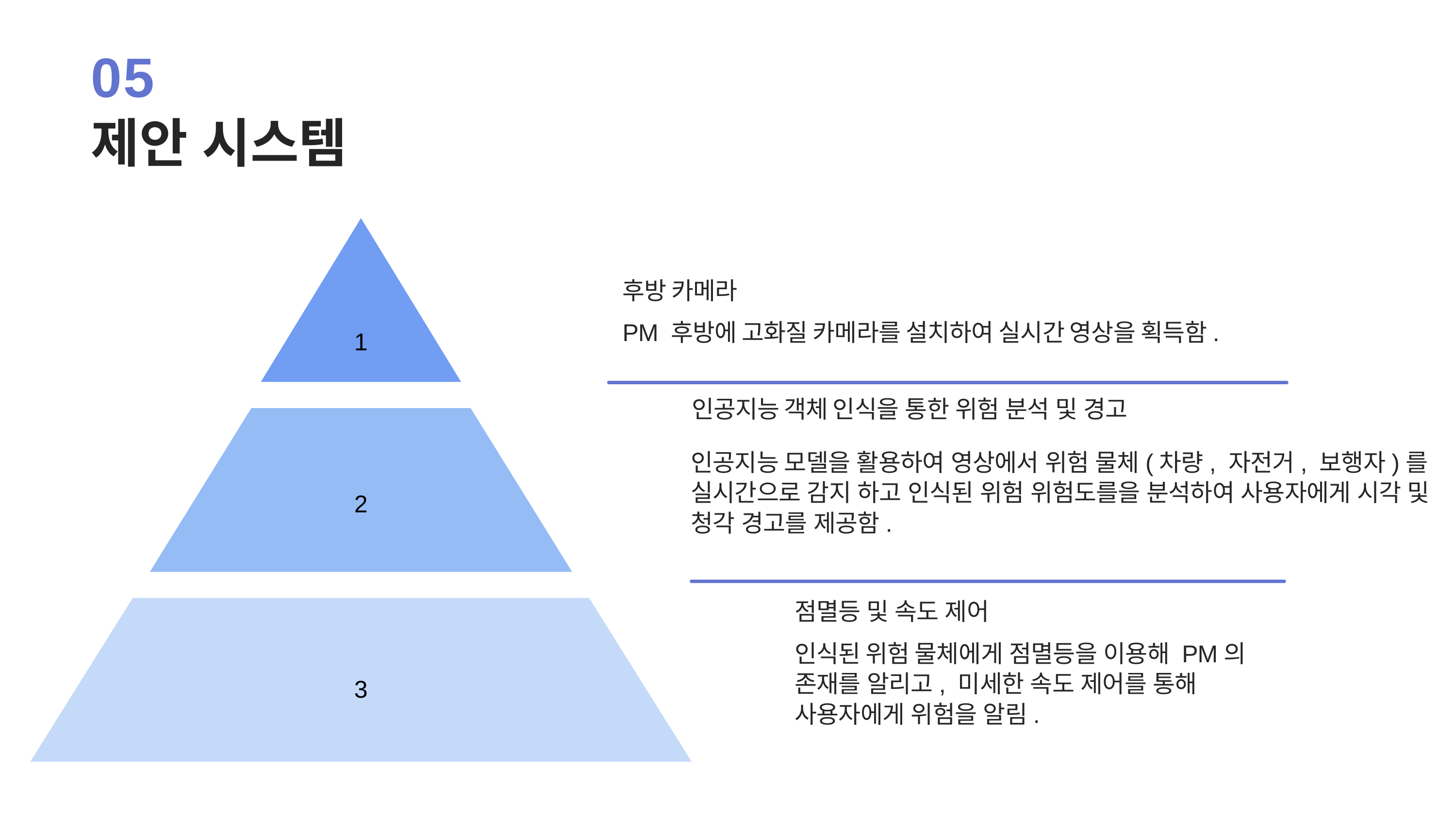

05
제안 시스템
1
후방 카메라
PM 후방에 고화질 카메라를 설치하여 실시간 영상을 획득함.

인공지능 객체 인식을 통한 위험 분석 및 경고
2

인공지능 모델을 활용하여 영상에서 위험 물체(차량, 자전거, 보행자)를 실시간으로 감지 하고 인식된 위험 위험도를을 분석하여 사용자에게 시각 및 청각 경고를 제공함.

점멸등 및 속도 제어
3
인식된 위험 물체에게 점멸등을 이용해 PM의 존재를 알리고, 미세한 속도 제어를 통해 사용자에게 위험을 알림.